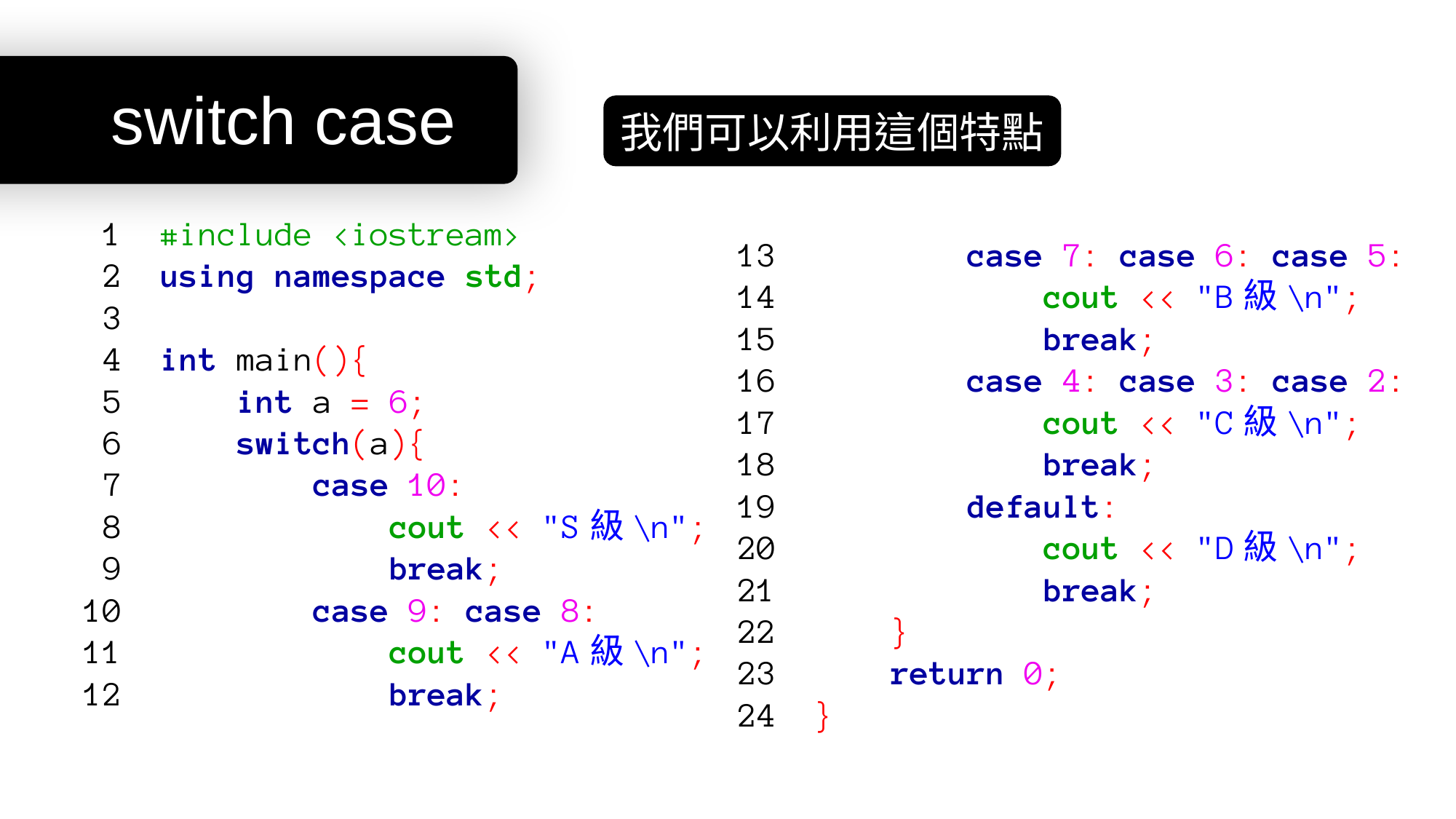

# switch case

我們可以利用這個特點
 1  #include <iostream>
 2  using namespace std;
 3
 4  int main(){
 5      int a = 6;
 6      switch(a){
 7          case 10:
 8              cout << "S級\n";
 9              break;
10          case 9: case 8:
11              cout << "A級\n";
12              break;
13          case 7: case 6: case 5:
14              cout << "B級\n";
15              break;
16          case 4: case 3: case 2:
17              cout << "C級\n";
18              break;
19          default:
20              cout << "D級\n";
21              break;
22      }
23      return 0;
24  }